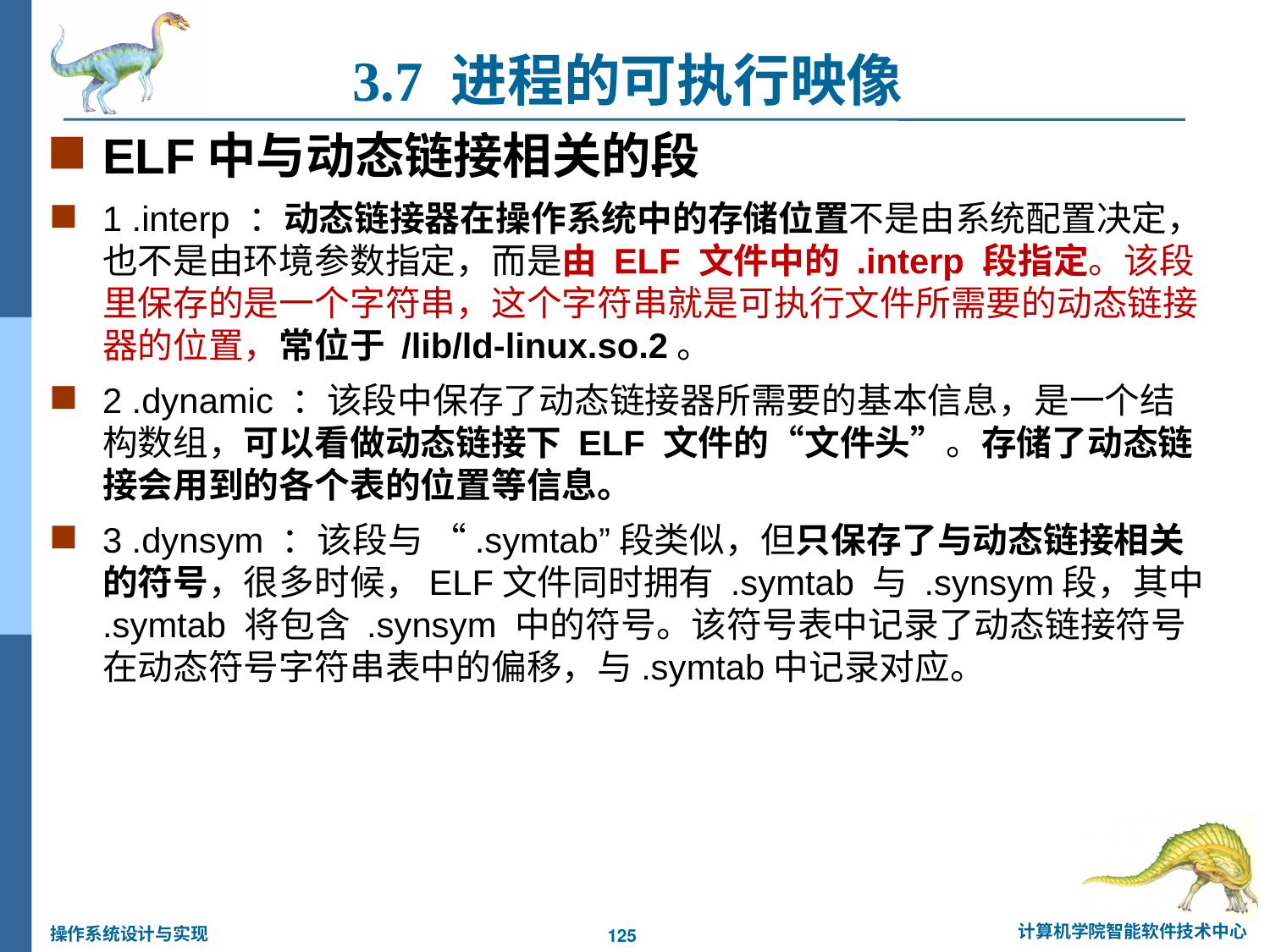

3.7 进程的可执行映像
ELF中与动态链接相关的段
1 .interp ：动态链接器在操作系统中的存储位置不是由系统配置决定，也不是由环境参数指定，而是由 ELF 文件中的 .interp 段指定。该段里保存的是一个字符串，这个字符串就是可执行文件所需要的动态链接器的位置，常位于 /lib/ld-linux.so.2。
2 .dynamic ：该段中保存了动态链接器所需要的基本信息，是一个结构数组，可以看做动态链接下 ELF 文件的“文件头”。存储了动态链接会用到的各个表的位置等信息。
3 .dynsym ：该段与 “.symtab”段类似，但只保存了与动态链接相关的符号，很多时候，ELF文件同时拥有 .symtab 与 .synsym段，其中 .symtab 将包含 .synsym 中的符号。该符号表中记录了动态链接符号在动态符号字符串表中的偏移，与.symtab中记录对应。